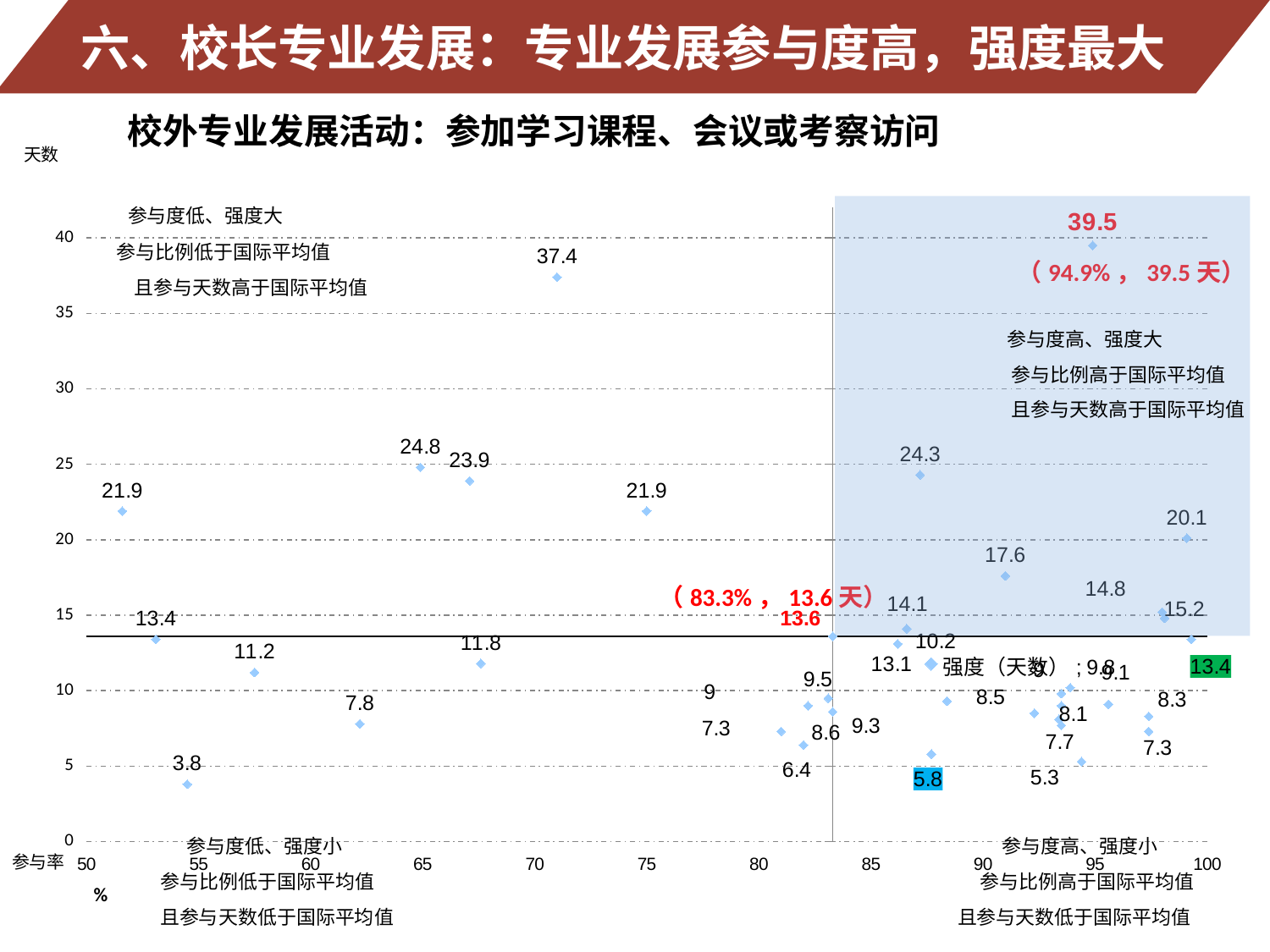

六、校长专业发展：专业发展参与度高，强度最大
校外专业发展活动：参加学习课程、会议或考察访问

### Chart

| Category | 强度（天数） |
|---|---|
 参与度低、强度大
参与比例低于国际平均值
   且参与天数高于国际平均值

（94.9%，39.5天）
    参与度高、强度大
     参与比例高于国际平均值
     且参与天数高于国际平均值

（83.3%，13.6天）
  参与度低、强度小
    参与比例低于国际平均值
    且参与天数低于国际平均值

 参与度高、强度小
    参与比例高于国际平均值
且参与天数低于国际平均值

%